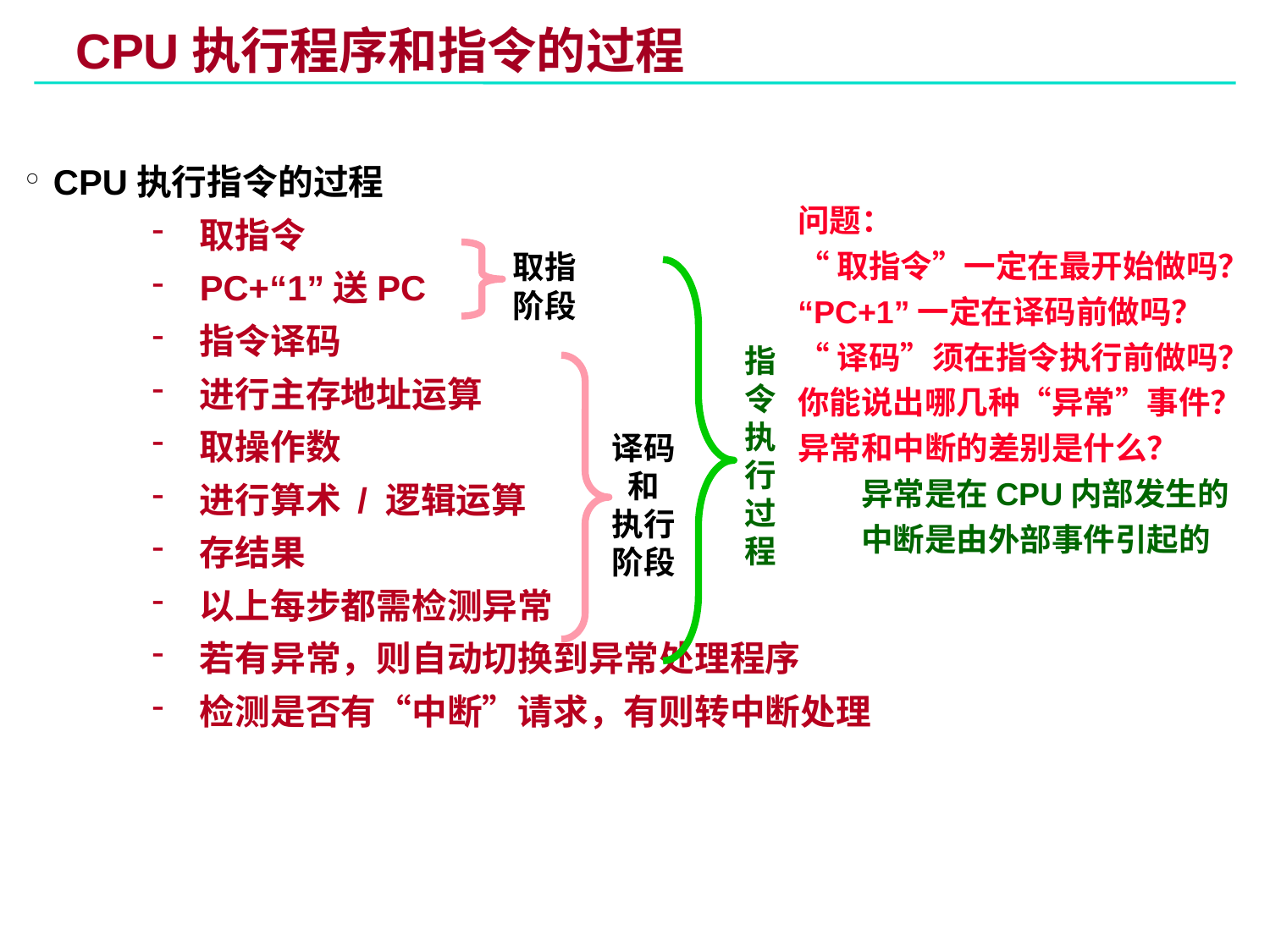

# CPU执行程序和指令的过程
CPU执行指令的过程
取指令
PC+“1”送PC
指令译码
进行主存地址运算
取操作数
进行算术 / 逻辑运算
存结果
以上每步都需检测异常
若有异常，则自动切换到异常处理程序
检测是否有“中断”请求，有则转中断处理

问题：
“取指令”一定在最开始做吗？
“PC+1”一定在译码前做吗？
“译码”须在指令执行前做吗？
你能说出哪几种“异常”事件？
异常和中断的差别是什么？
异常是在CPU内部发生的
中断是由外部事件引起的
取指阶段

指令执行过程

译码和
执行阶段